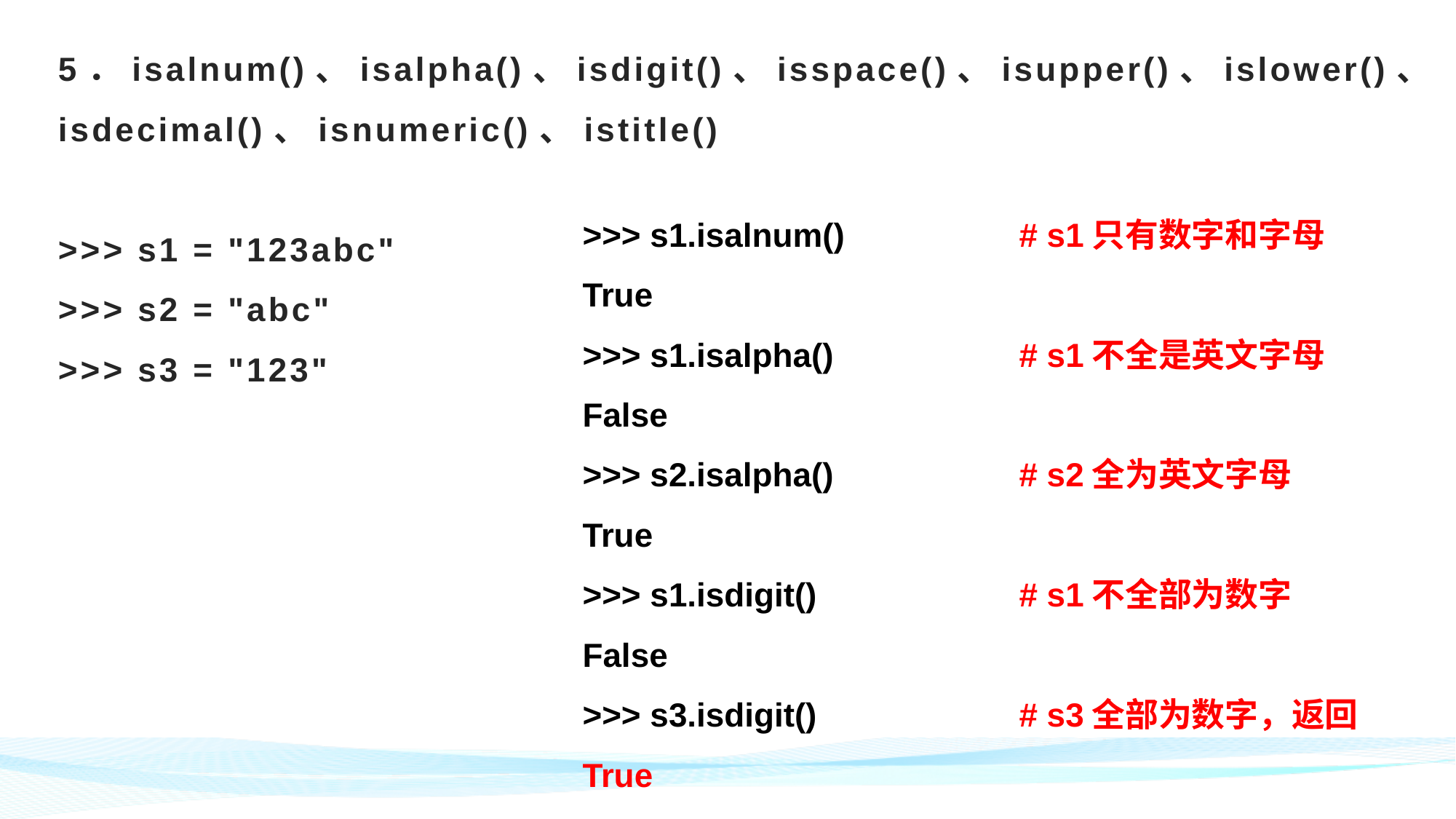

# 5．isalnum()、isalpha()、isdigit()、isspace()、isupper()、islower()、isdecimal()、isnumeric()、istitle() >>> s1 = "123abc" >>> s2 = "abc" >>> s3 = "123"
>>> s1.isalnum()           	# s1只有数字和字母
True
>>> s1.isalpha()        		# s1不全是英文字母
False
>>> s2.isalpha()		# s2全为英文字母
True
>>> s1.isdigit()		# s1不全部为数字
False
>>> s3.isdigit()		# s3全部为数字，返回True
True